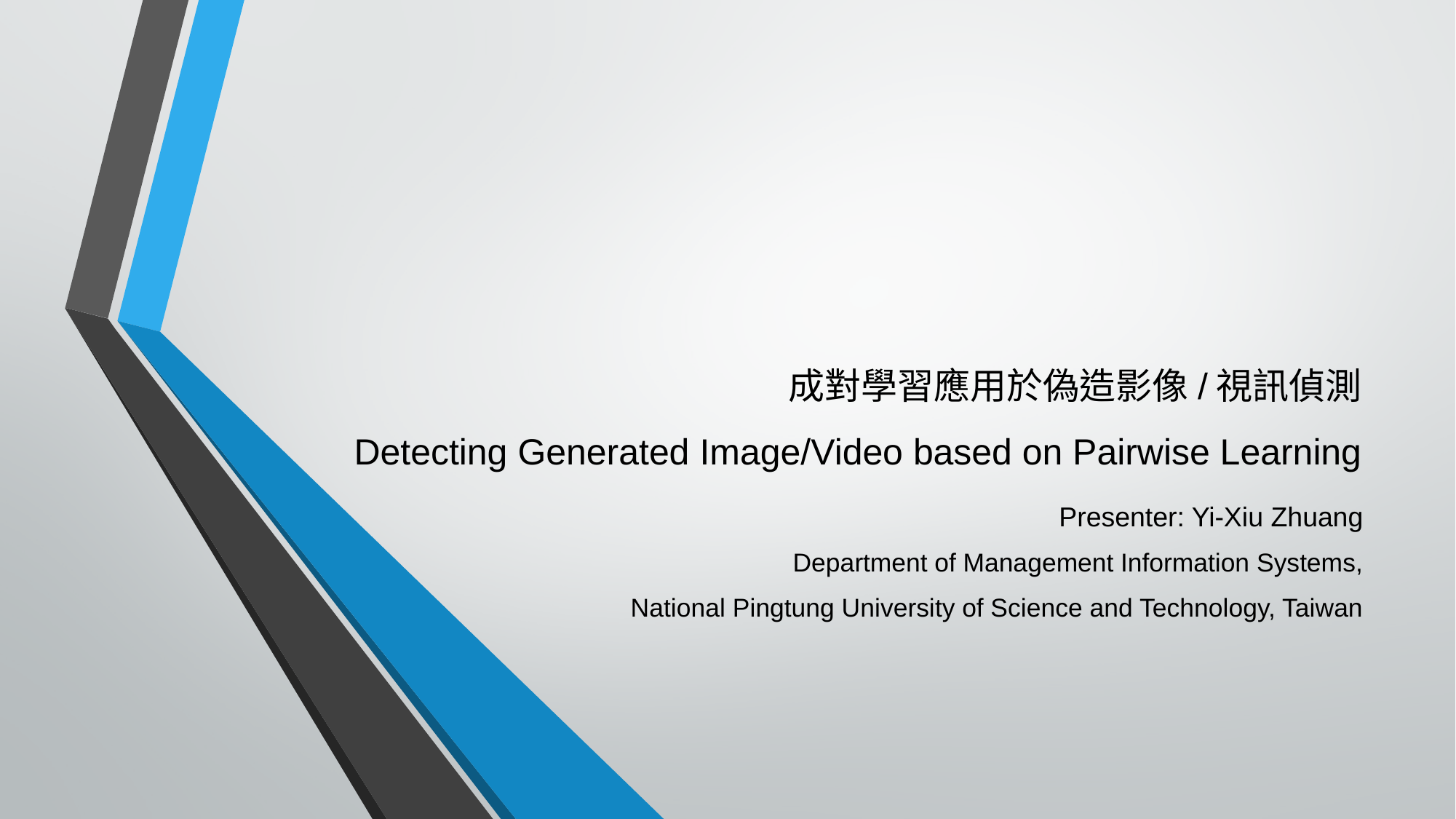

# 成對學習應用於偽造影像/視訊偵測 Detecting Generated Image/Video based on Pairwise Learning
Presenter: Yi-Xiu Zhuang
Department of Management Information Systems,
National Pingtung University of Science and Technology, Taiwan